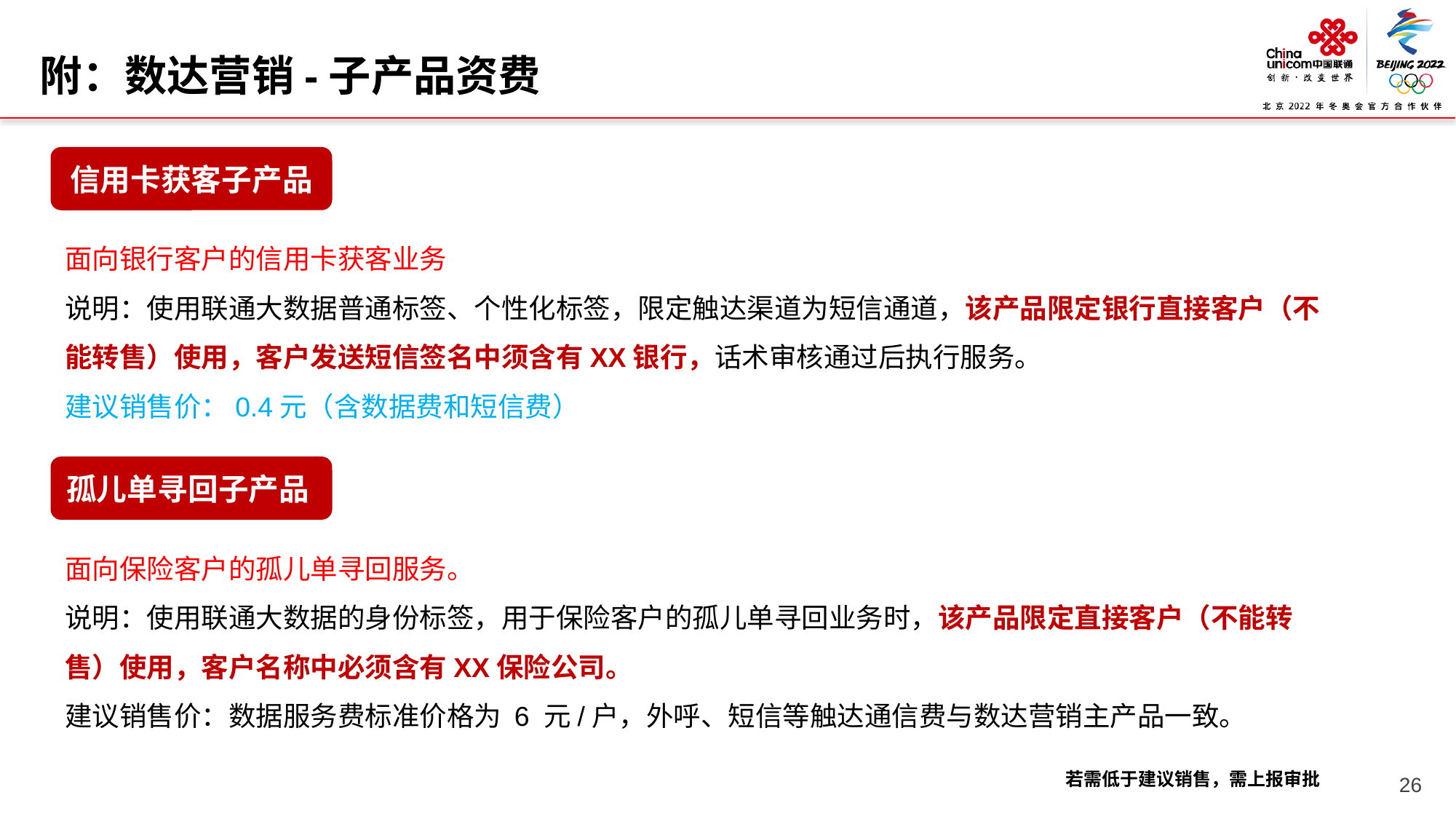

附：数达营销-子产品资费
信用卡获客子产品
面向银行客户的信用卡获客业务
说明：使用联通大数据普通标签、个性化标签，限定触达渠道为短信通道，该产品限定银行直接客户（不能转售）使用，客户发送短信签名中须含有XX银行，话术审核通过后执行服务。
建议销售价：0.4元（含数据费和短信费）
孤儿单寻回子产品
面向保险客户的孤儿单寻回服务。
说明：使用联通大数据的身份标签，用于保险客户的孤儿单寻回业务时，该产品限定直接客户（不能转售）使用，客户名称中必须含有XX保险公司。
建议销售价：数据服务费标准价格为 6 元/户，外呼、短信等触达通信费与数达营销主产品一致。
若需低于建议销售，需上报审批